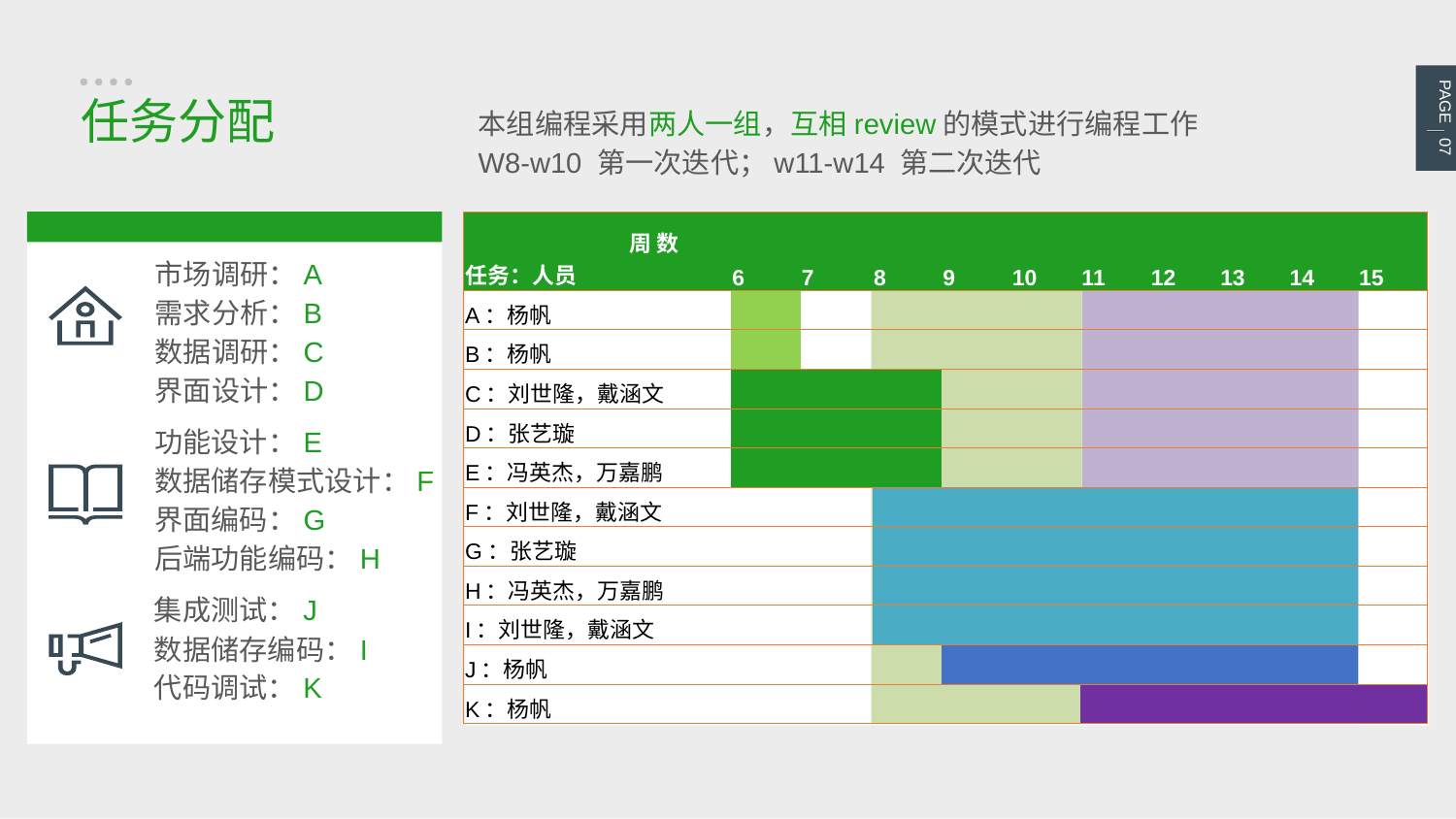

PAGE   07
任务分配
本组编程采用两人一组，互相review的模式进行编程工作
W8-w10 第一次迭代；w11-w14 第二次迭代
| 周 数 任务：人员 | 6 | 7 | 8 | 9 | 10 | 11 | 12 | 13 | 14 | 15 |
| --- | --- | --- | --- | --- | --- | --- | --- | --- | --- | --- |
| A：杨帆 |  |  |  |  |  |  |  |  |  |  |
| B：杨帆 |  |  |  |  |  |  |  |  |  |  |
| C：刘世隆，戴涵文 |  |  |  |  |  |  |  |  |  |  |
| D：张艺璇 |  |  |  |  |  |  |  |  |  |  |
| E：冯英杰，万嘉鹏 |  |  |  |  |  |  |  |  |  |  |
| F：刘世隆，戴涵文 |  |  |  |  |  |  |  |  |  |  |
| G：张艺璇 |  |  |  |  |  |  |  |  |  |  |
| H：冯英杰，万嘉鹏 |  |  |  |  |  |  |  |  |  |  |
| I：刘世隆，戴涵文 |  |  |  |  |  |  |  |  |  |  |
| J：杨帆 |  |  |  |  |  |  |  |  |  |  |
| K：杨帆 |  |  |  |  |  |  |  |  |  |  |

市场调研：A
需求分析：B
数据调研：C
界面设计：D

功能设计：E
数据储存模式设计：F
界面编码：G
后端功能编码：H

集成测试：J
数据储存编码：I
代码调试：K